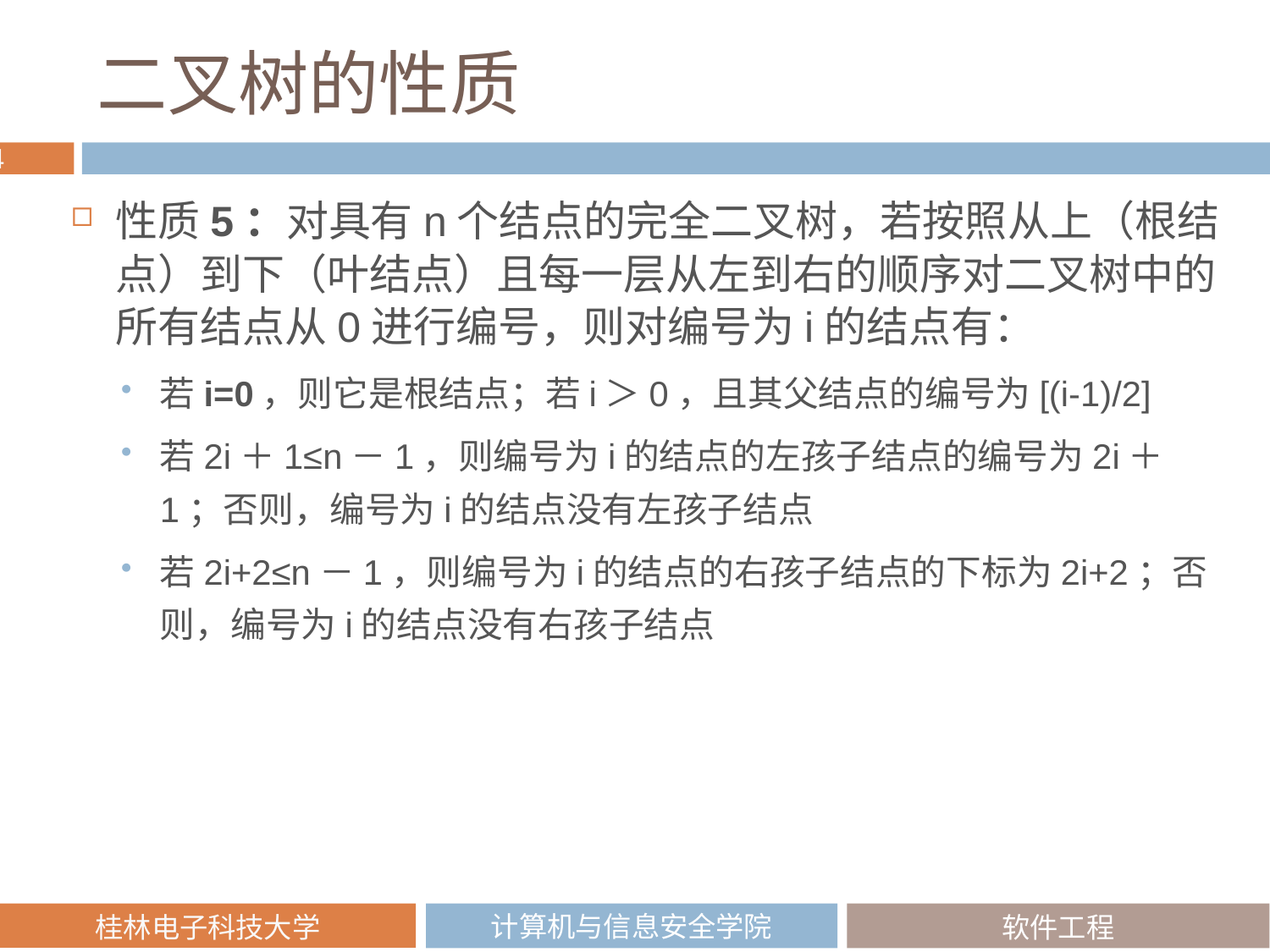

# 二叉树的性质
性质5：对具有n个结点的完全二叉树，若按照从上（根结点）到下（叶结点）且每一层从左到右的顺序对二叉树中的所有结点从0进行编号，则对编号为i的结点有：
若i=0，则它是根结点；若i＞0，且其父结点的编号为[(i-1)/2]
若2i＋1≤n－1，则编号为i的结点的左孩子结点的编号为2i＋1；否则，编号为i的结点没有左孩子结点
若2i+2≤n－1，则编号为i的结点的右孩子结点的下标为2i+2；否则，编号为i的结点没有右孩子结点